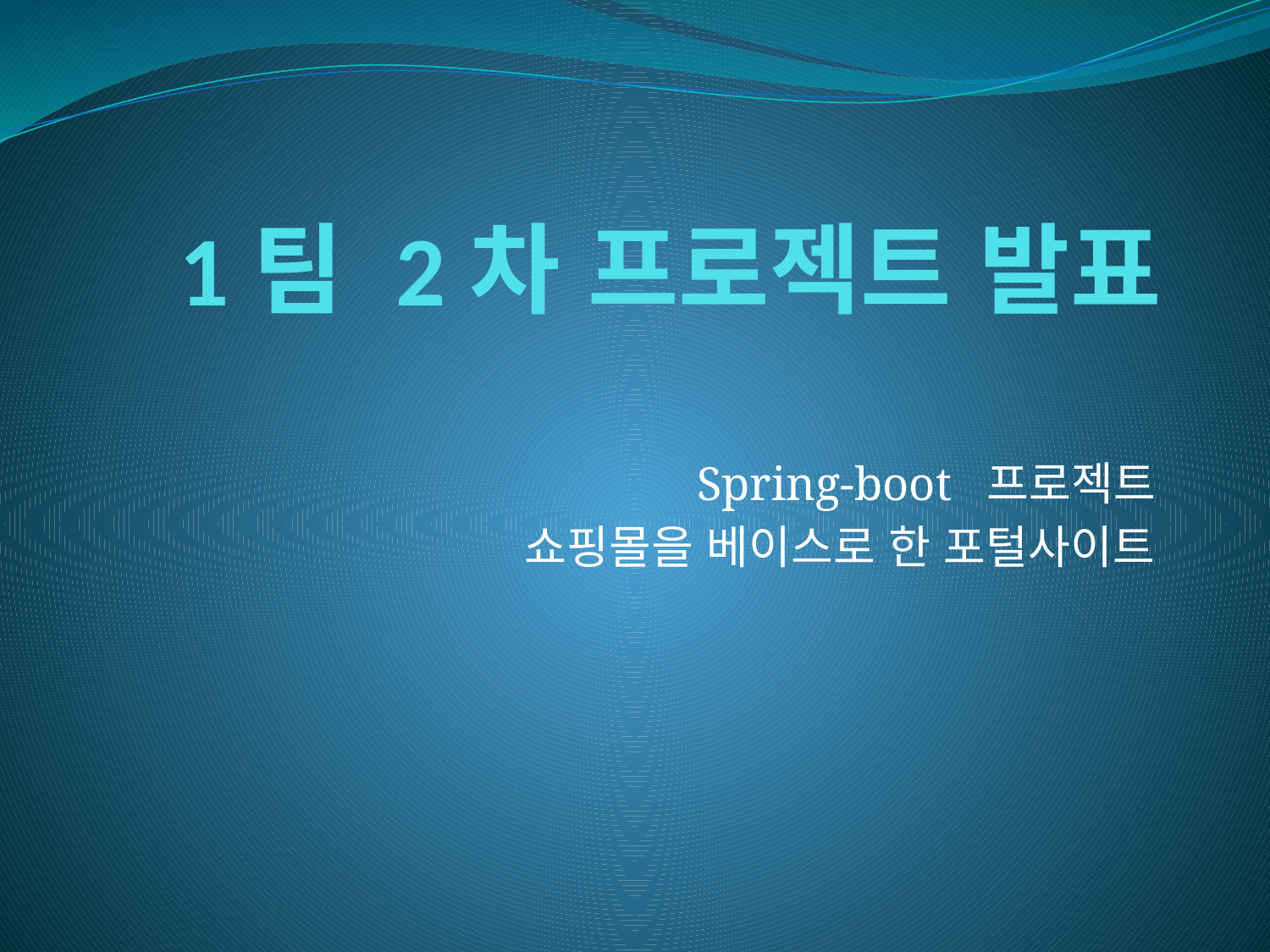

# 1팀 2차 프로젝트 발표
Spring-boot  프로젝트
쇼핑몰을 베이스로 한 포털사이트